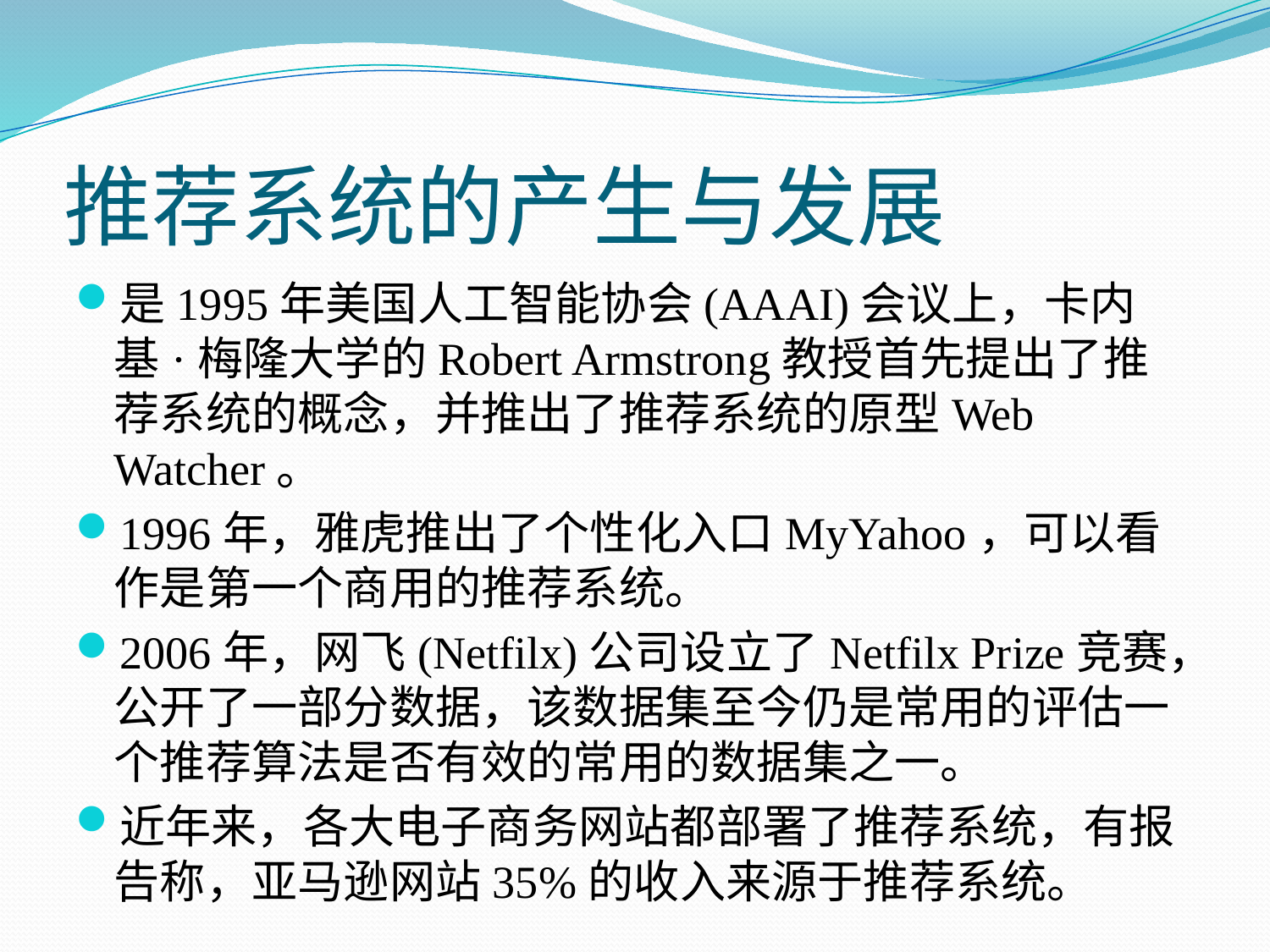

# 推荐系统的产生与发展
是1995年美国人工智能协会(AAAI)会议上，卡内基·梅隆大学的Robert Armstrong教授首先提出了推荐系统的概念，并推出了推荐系统的原型Web Watcher。
1996年，雅虎推出了个性化入口MyYahoo，可以看作是第一个商用的推荐系统。
2006年，网飞(Netfilx)公司设立了Netfilx Prize竞赛，公开了一部分数据，该数据集至今仍是常用的评估一个推荐算法是否有效的常用的数据集之一。
近年来，各大电子商务网站都部署了推荐系统，有报告称，亚马逊网站35%的收入来源于推荐系统。